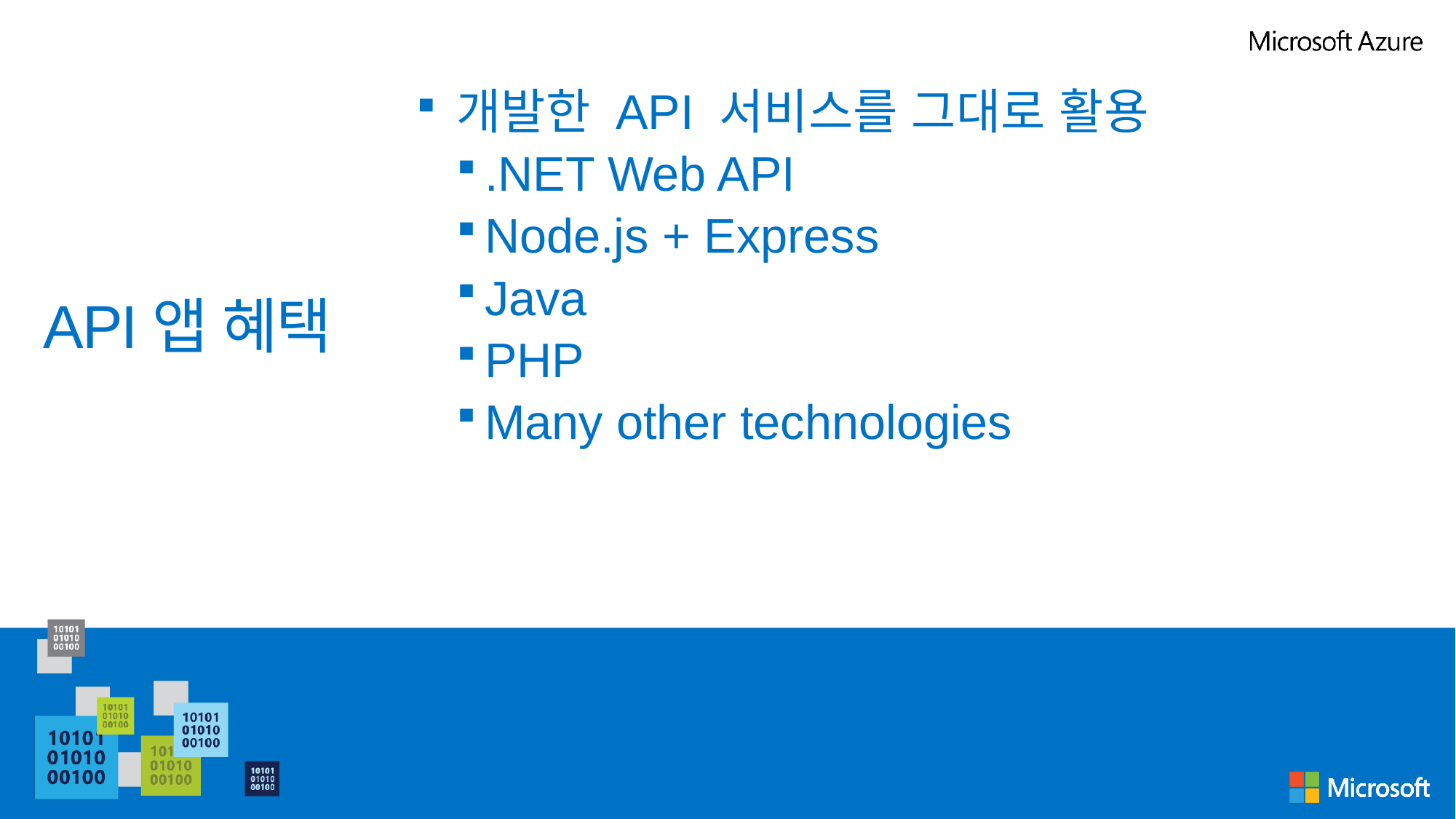

개발한 API 서비스를 그대로 활용
.NET Web API
Node.js + Express
Java
PHP
Many other technologies
# API앱 혜택